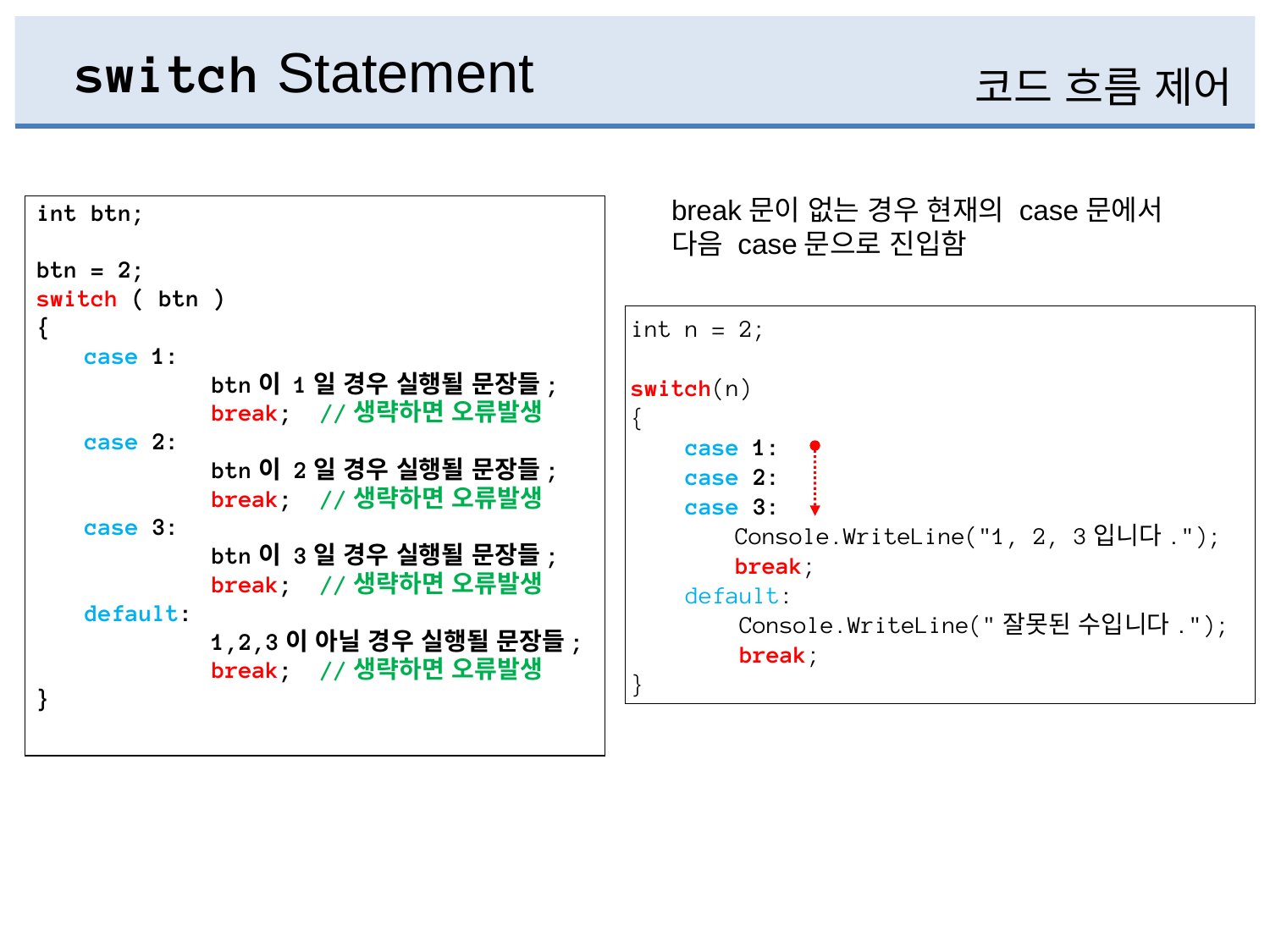

# switch Statement
코드 흐름 제어
break문이 없는 경우 현재의 case문에서
다음 case문으로 진입함
int btn;

btn = 2;
switch ( btn )
{
	case 1:
		btn이 1일 경우 실행될 문장들;
		break;  //생략하면 오류발생
	case 2:
		btn이 2일 경우 실행될 문장들;
		break;  //생략하면 오류발생
	case 3:
		btn이 3일 경우 실행될 문장들;
		break;  //생략하면 오류발생
	default:
		1,2,3이 아닐 경우 실행될 문장들;
		break;  //생략하면 오류발생
}
int n = 2;

switch(n)
{
    case 1:
    case 2:
    case 3:
	   Console.WriteLine("1, 2, 3입니다.");
	   break;
    default:
        Console.WriteLine("잘못된 수입니다.");
        break;
}